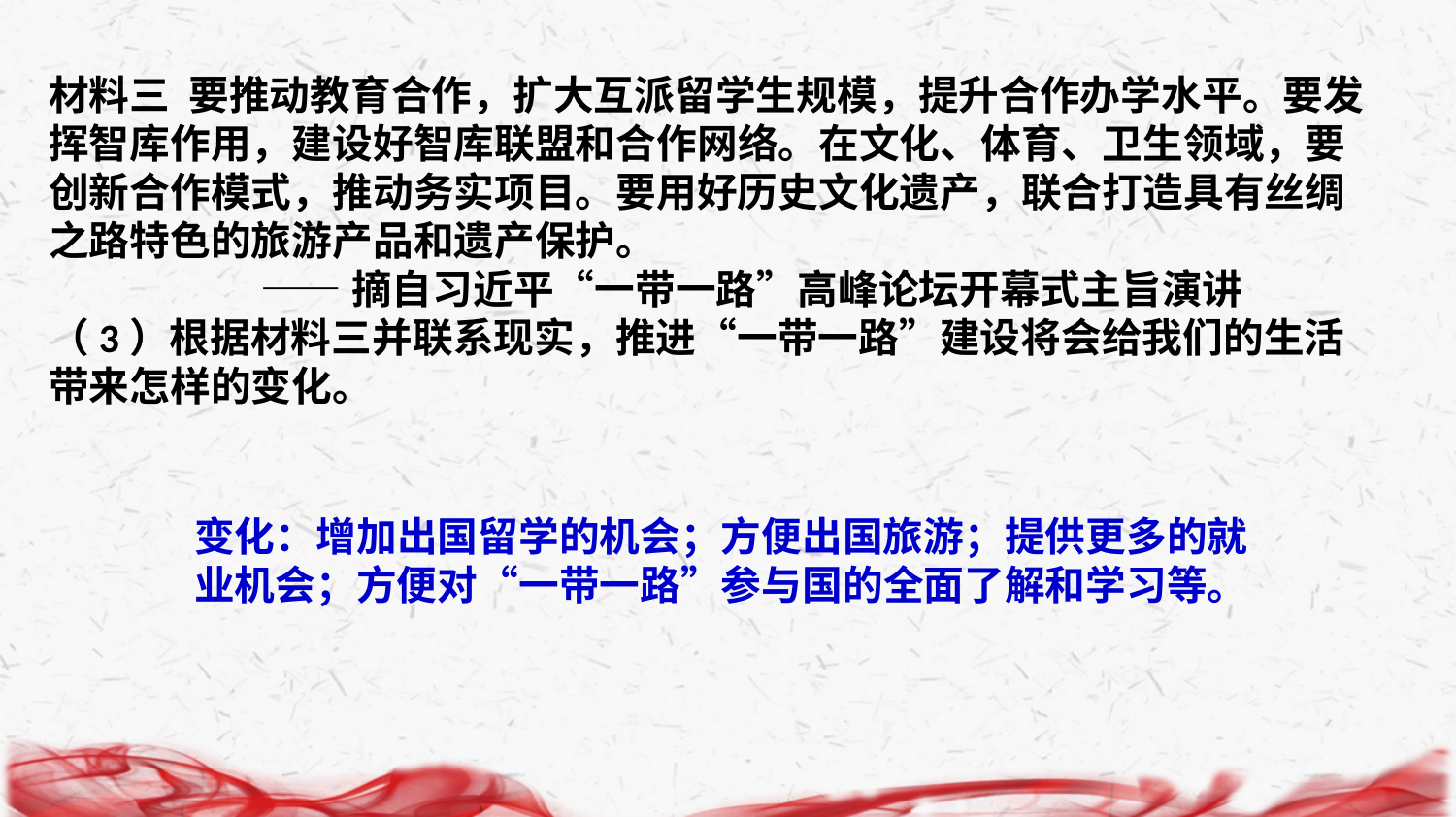

材料三  要推动教育合作，扩大互派留学生规模，提升合作办学水平。要发挥智库作用，建设好智库联盟和合作网络。在文化、体育、卫生领域，要创新合作模式，推动务实项目。要用好历史文化遗产，联合打造具有丝绸之路特色的旅游产品和遗产保护。
                       ——摘自习近平“一带一路”高峰论坛开幕式主旨演讲
（3）根据材料三并联系现实，推进“一带一路”建设将会给我们的生活带来怎样的变化。
变化：增加出国留学的机会；方便出国旅游；提供更多的就业机会；方便对“一带一路”参与国的全面了解和学习等。